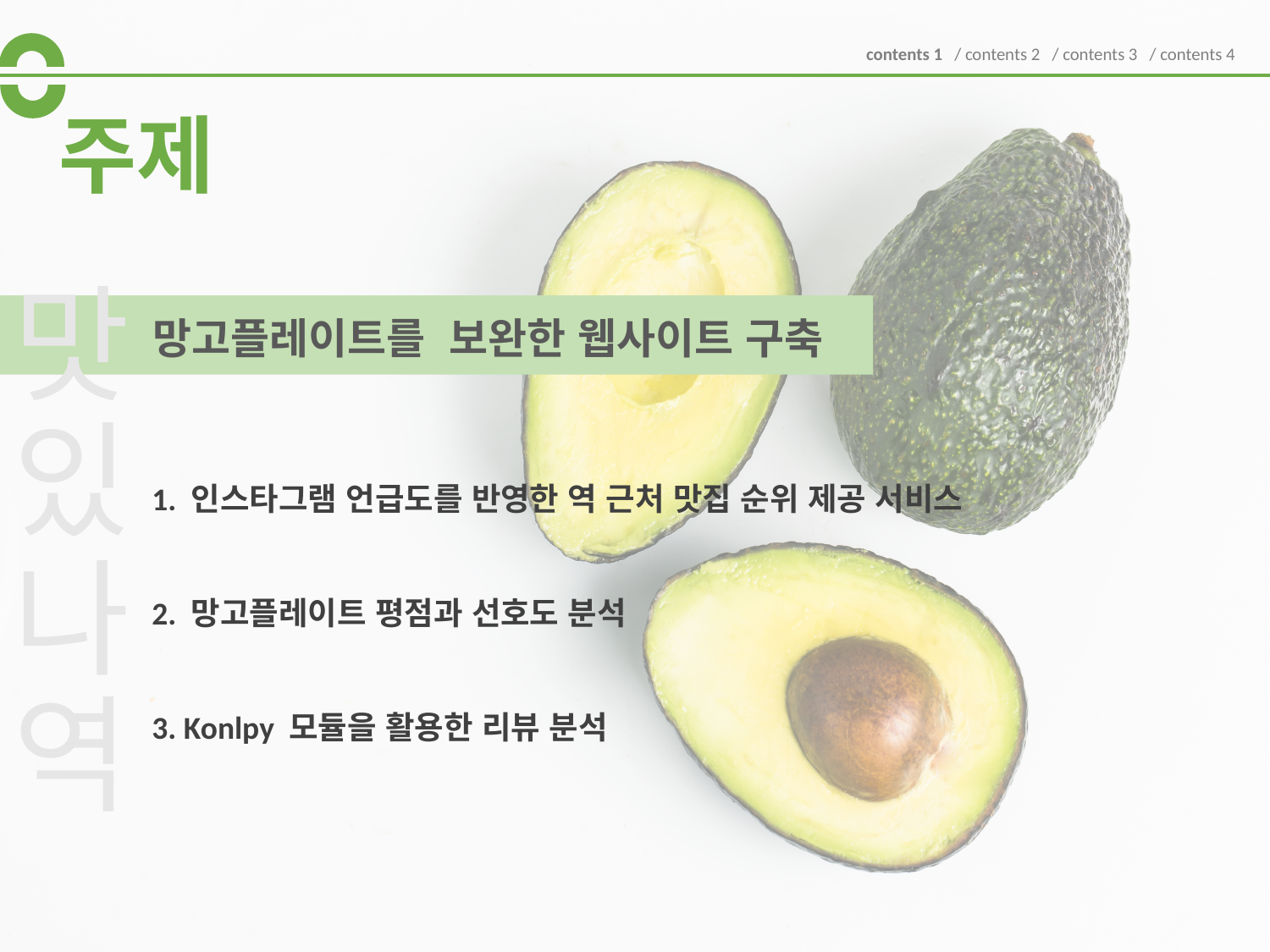

contents 1   / contents 2   / contents 3   / contents 4

# 주제
맛있나역

망고플레이트를  보완한 웹사이트 구축
1. 인스타그램 언급도를 반영한 역 근처 맛집 순위 제공 서비스

2. 망고플레이트 평점과 선호도 분석

3. Konlpy 모듈을 활용한 리뷰 분석